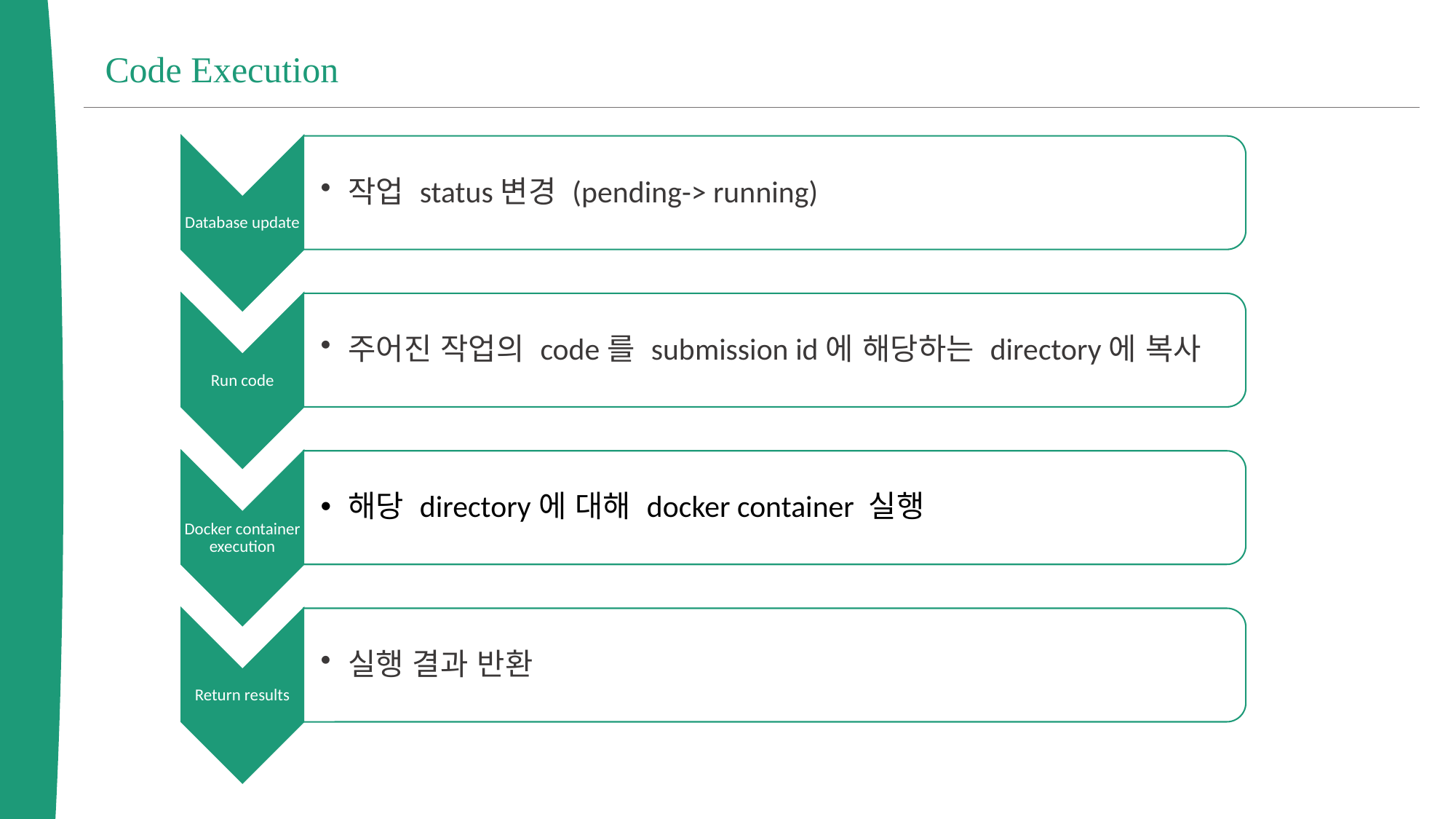

Code Execution
Database update
작업 status변경 (pending-> running)
Run code
주어진 작업의 code를 submission id에 해당하는 directory에 복사
Docker container execution
해당 directory에 대해 docker container 실행
Return results
실행 결과 반환